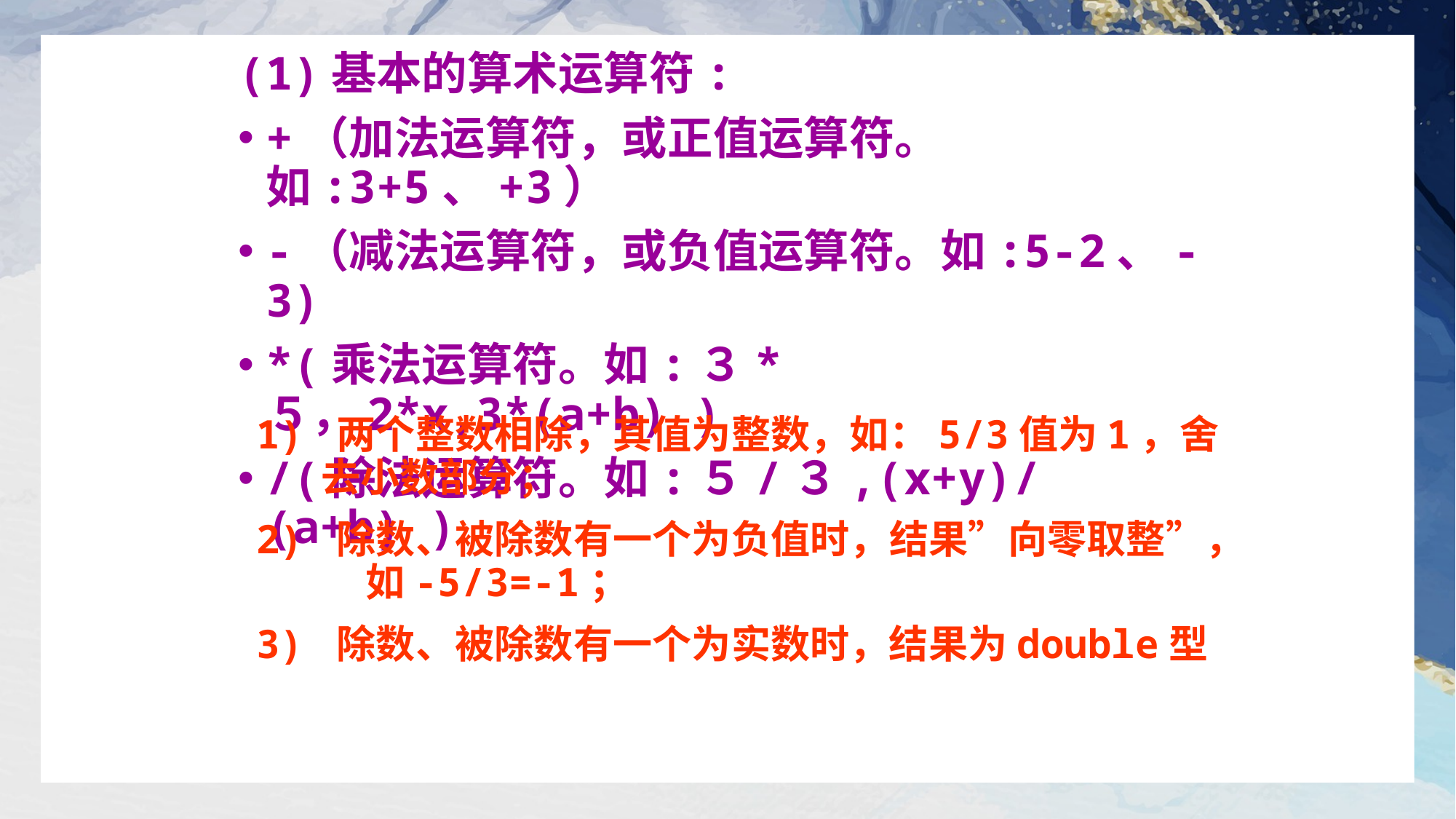

(1)基本的算术运算符:
+（加法运算符，或正值运算符。如:3+5、+3）
-（减法运算符，或负值运算符。如:5-2、-3)
*(乘法运算符。如:３*５，2*x,3*(a+b) )
/(除法运算符。如:５/３,(x+y)/(a+b) )

1) 两个整数相除，其值为整数，如：5/3值为1，舍去小数部分；
2) 除数、被除数有一个为负值时，结果”向零取整”，     如-5/3=-1；
3) 除数、被除数有一个为实数时，结果为double型